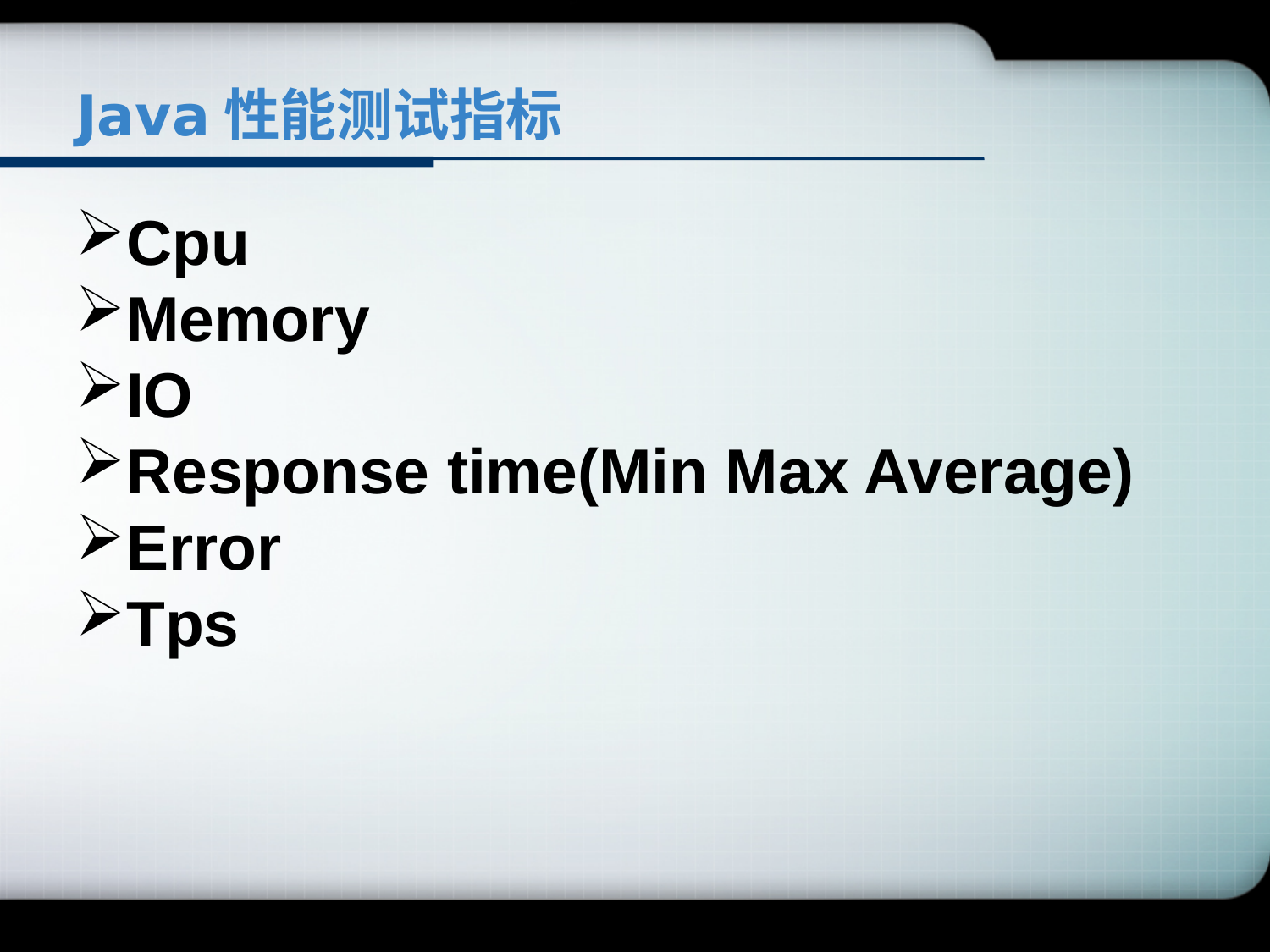

# Java性能测试指标
Cpu
Memory
IO
Response time(Min Max Average)
Error
Tps